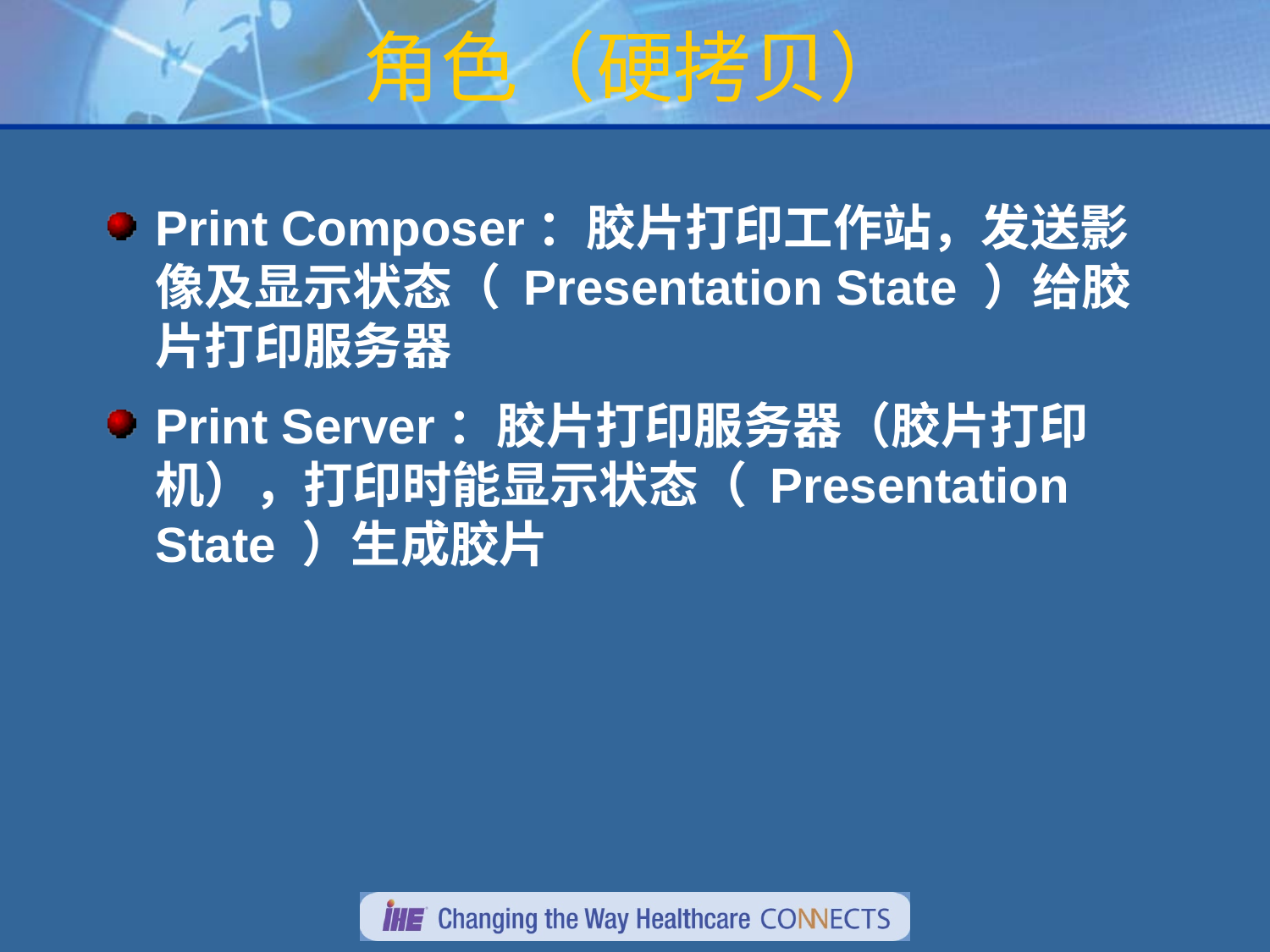

# 角色（硬拷贝）
Print Composer：胶片打印工作站，发送影像及显示状态（ Presentation State ）给胶片打印服务器
Print Server：胶片打印服务器（胶片打印机），打印时能显示状态（ Presentation State ）生成胶片